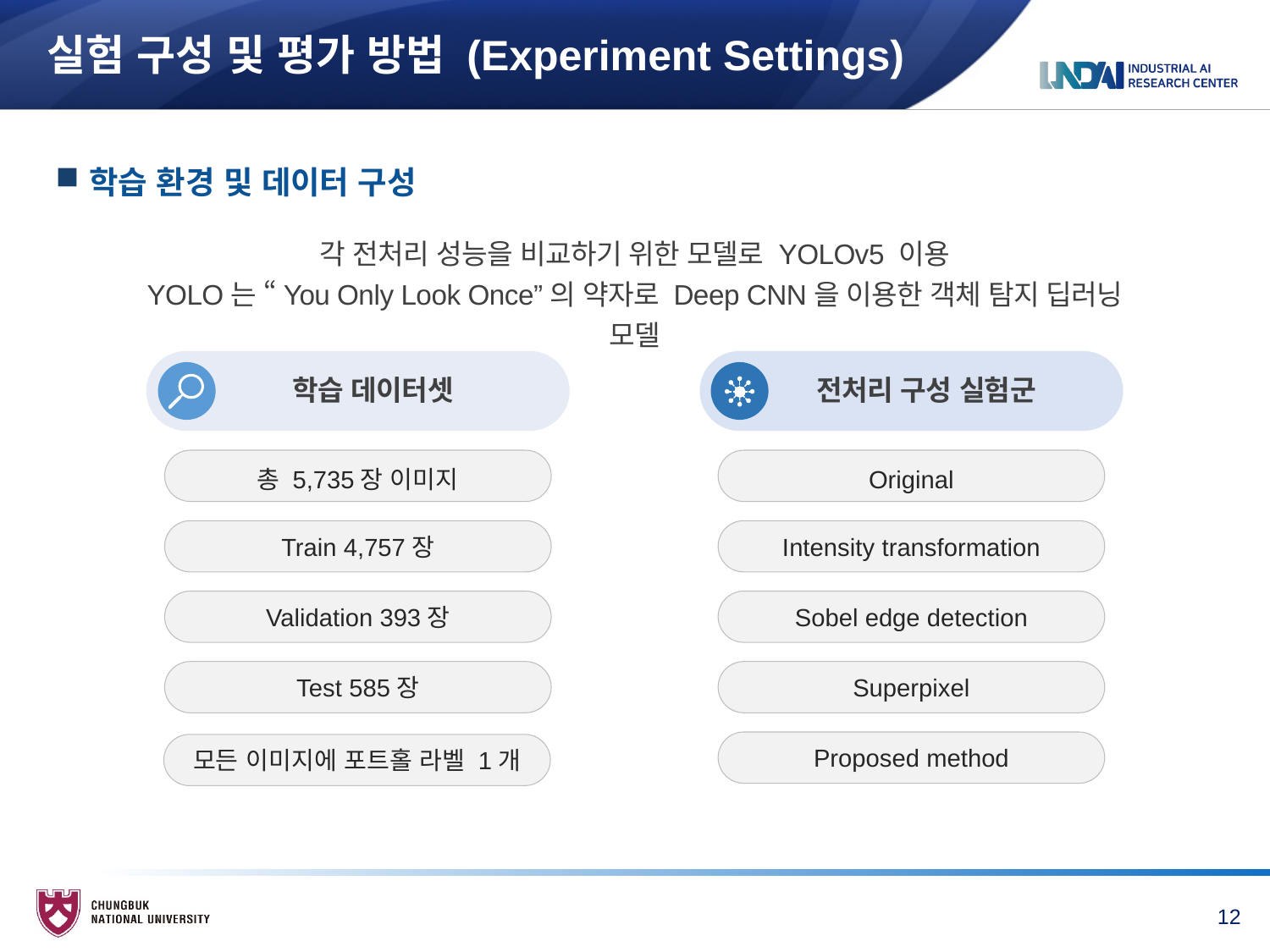

# 실험 구성 및 평가 방법 (Experiment Settings)
학습 환경 및 데이터 구성
각 전처리 성능을 비교하기 위한 모델로 YOLOv5 이용
YOLO는 “You Only Look Once”의 약자로 Deep CNN을 이용한 객체 탐지 딥러닝 모델

학습 데이터셋
전처리 구성 실험군
총 5,735장 이미지
Original
Train 4,757장
Intensity transformation
Validation 393장
Sobel edge detection
Test 585장
Superpixel
Proposed method
모든 이미지에 포트홀 라벨 1개